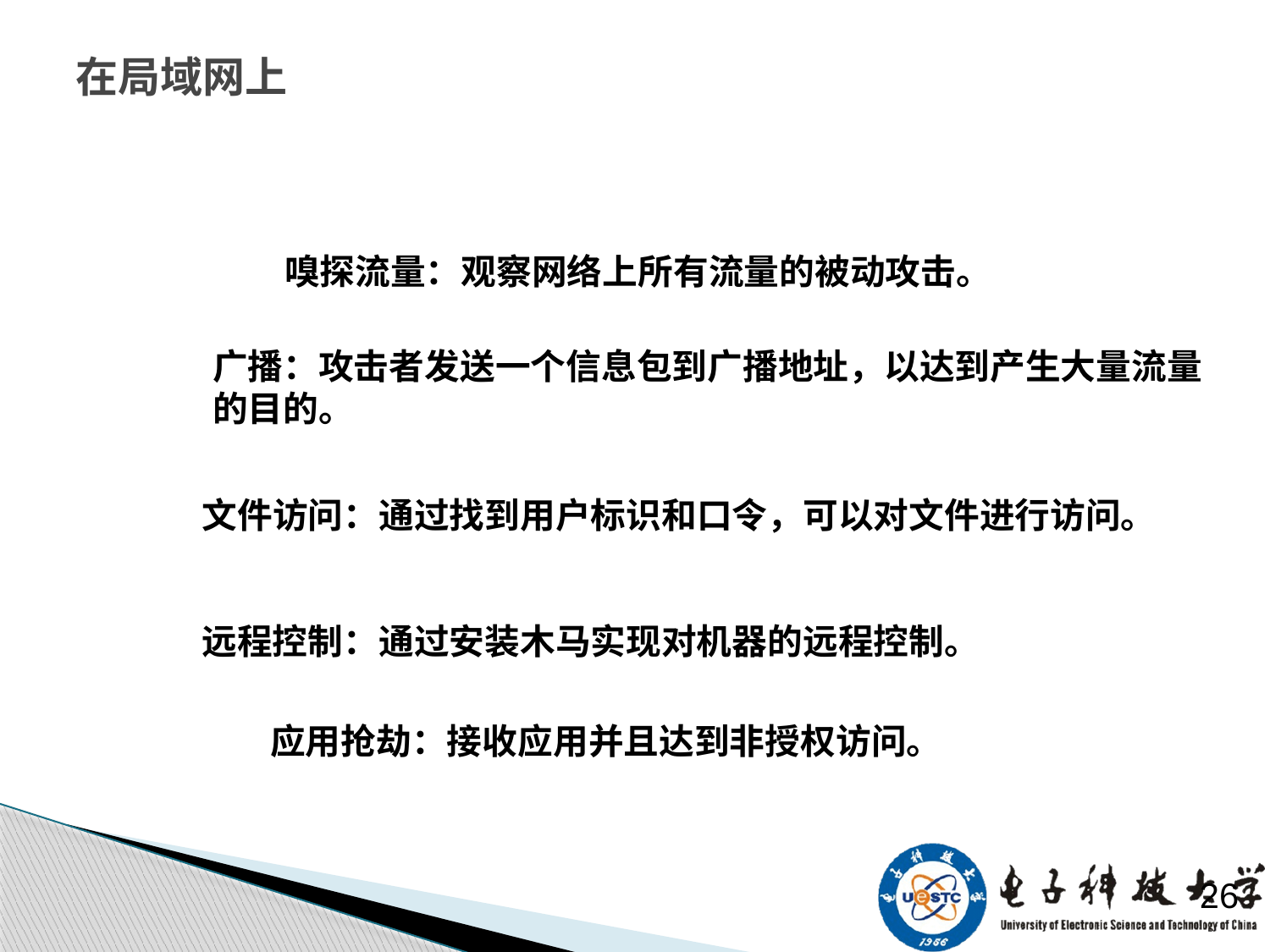

在局域网上
嗅探流量：观察网络上所有流量的被动攻击。
广播：攻击者发送一个信息包到广播地址，以达到产生大量流量的目的。
文件访问：通过找到用户标识和口令，可以对文件进行访问。
远程控制：通过安装木马实现对机器的远程控制。
应用抢劫：接收应用并且达到非授权访问。
26